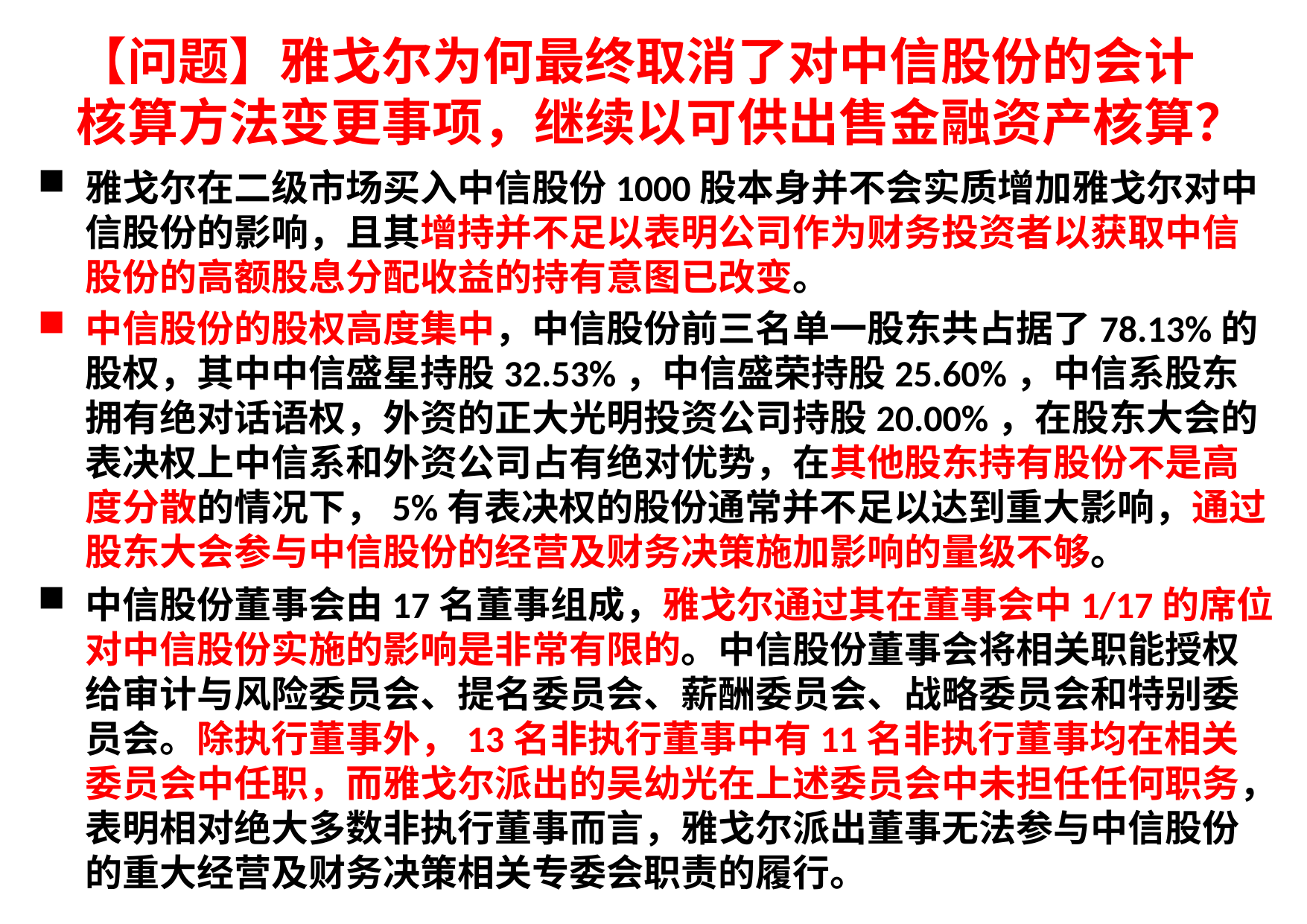

# 【问题】雅戈尔为何最终取消了对中信股份的会计核算方法变更事项，继续以可供出售金融资产核算？
雅戈尔在二级市场买入中信股份1000股本身并不会实质增加雅戈尔对中信股份的影响，且其增持并不足以表明公司作为财务投资者以获取中信股份的高额股息分配收益的持有意图已改变。
中信股份的股权高度集中，中信股份前三名单一股东共占据了78.13%的股权，其中中信盛星持股32.53%，中信盛荣持股25.60%，中信系股东拥有绝对话语权，外资的正大光明投资公司持股20.00%，在股东大会的表决权上中信系和外资公司占有绝对优势，在其他股东持有股份不是高度分散的情况下，5%有表决权的股份通常并不足以达到重大影响，通过股东大会参与中信股份的经营及财务决策施加影响的量级不够。
中信股份董事会由17名董事组成，雅戈尔通过其在董事会中1/17的席位对中信股份实施的影响是非常有限的。中信股份董事会将相关职能授权给审计与风险委员会、提名委员会、薪酬委员会、战略委员会和特别委员会。除执行董事外，13名非执行董事中有11名非执行董事均在相关委员会中任职，而雅戈尔派出的吴幼光在上述委员会中未担任任何职务，表明相对绝大多数非执行董事而言，雅戈尔派出董事无法参与中信股份的重大经营及财务决策相关专委会职责的履行。
22